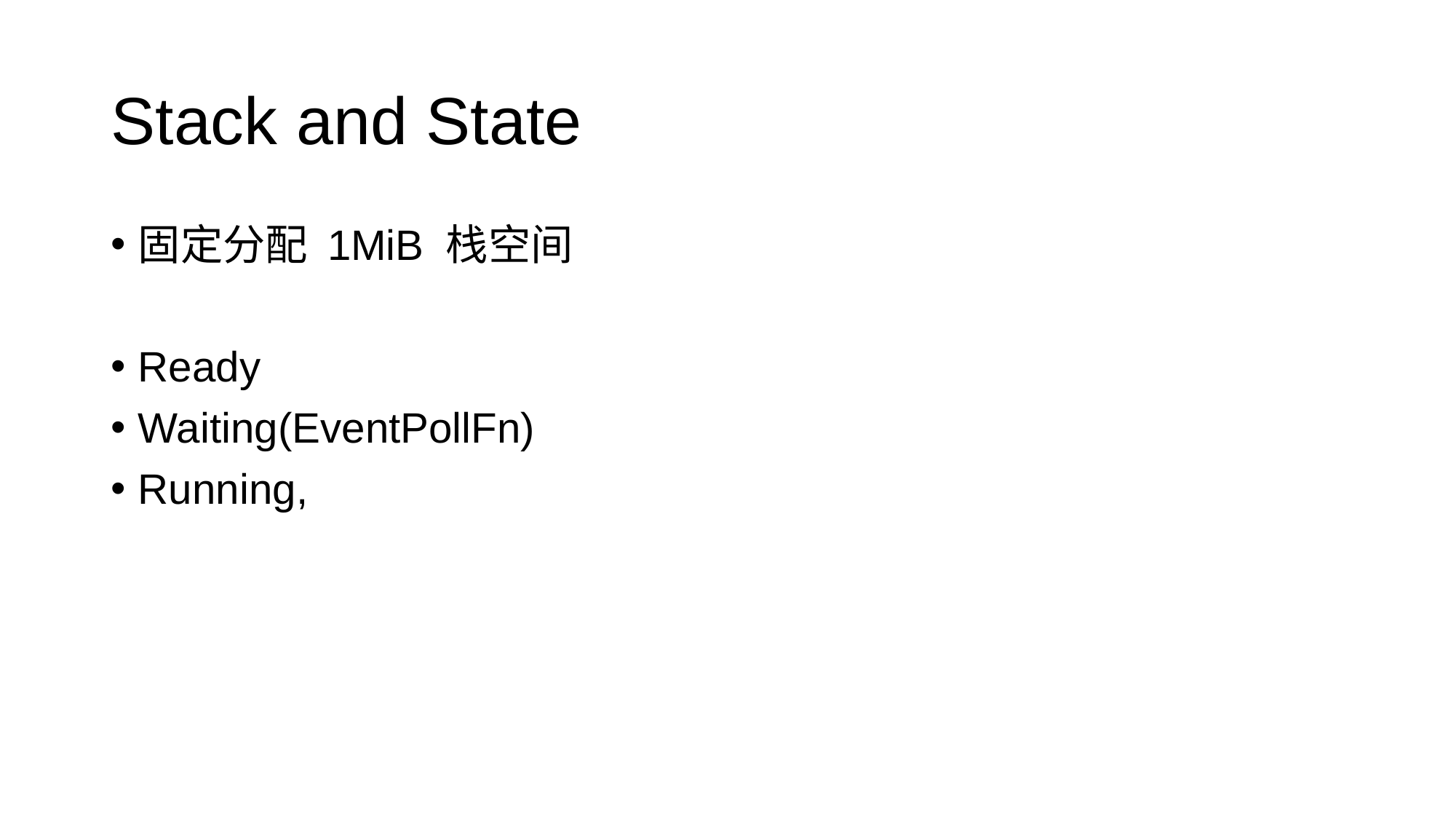

# Stack and State
固定分配 1MiB 栈空间

Ready
Waiting(EventPollFn)
Running,